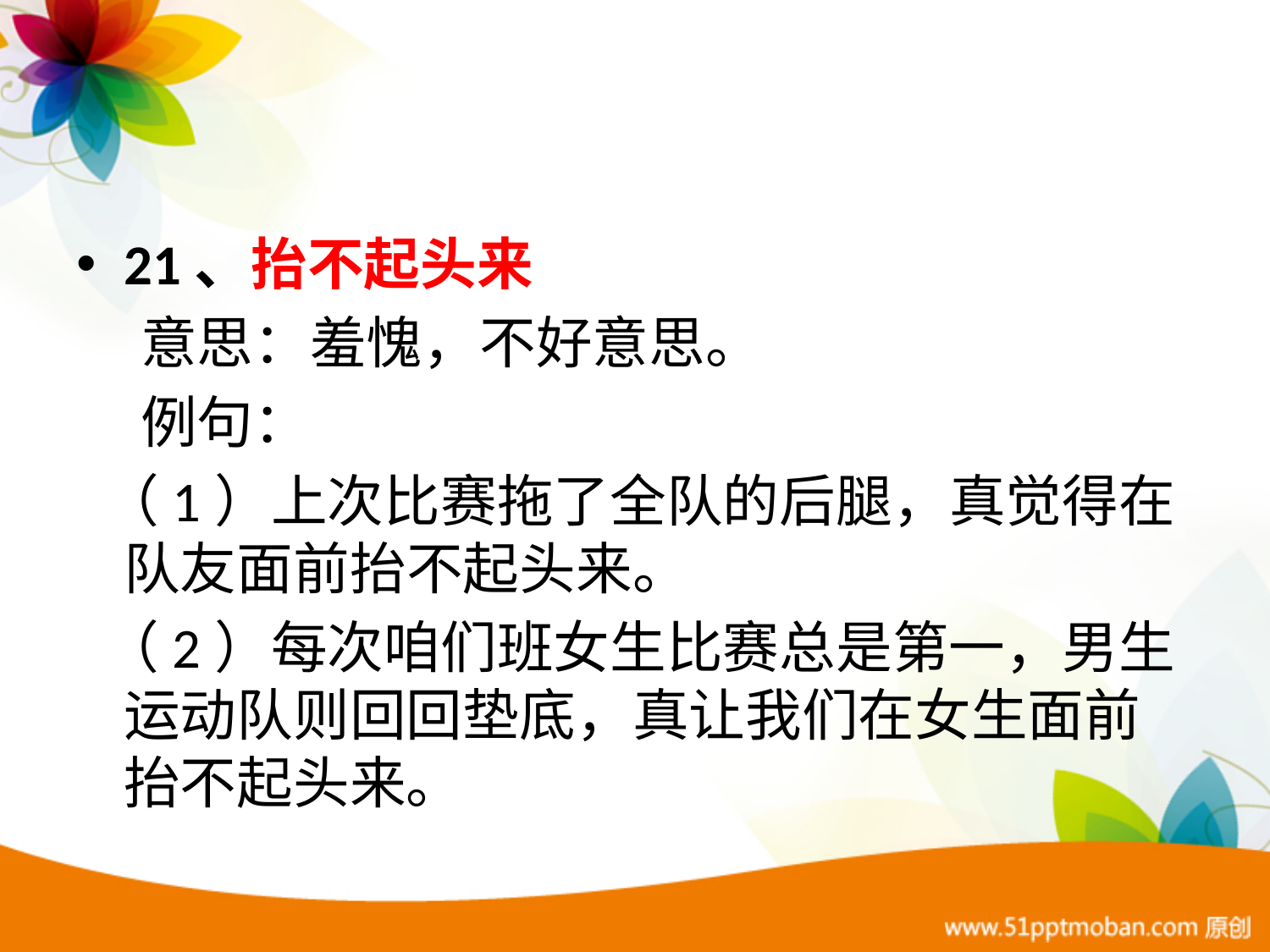

21、抬不起头来
    意思：羞愧，不好意思。
    例句：
 （1）上次比赛拖了全队的后腿，真觉得在队友面前抬不起头来。
 （2）每次咱们班女生比赛总是第一，男生运动队则回回垫底，真让我们在女生面前抬不起头来。